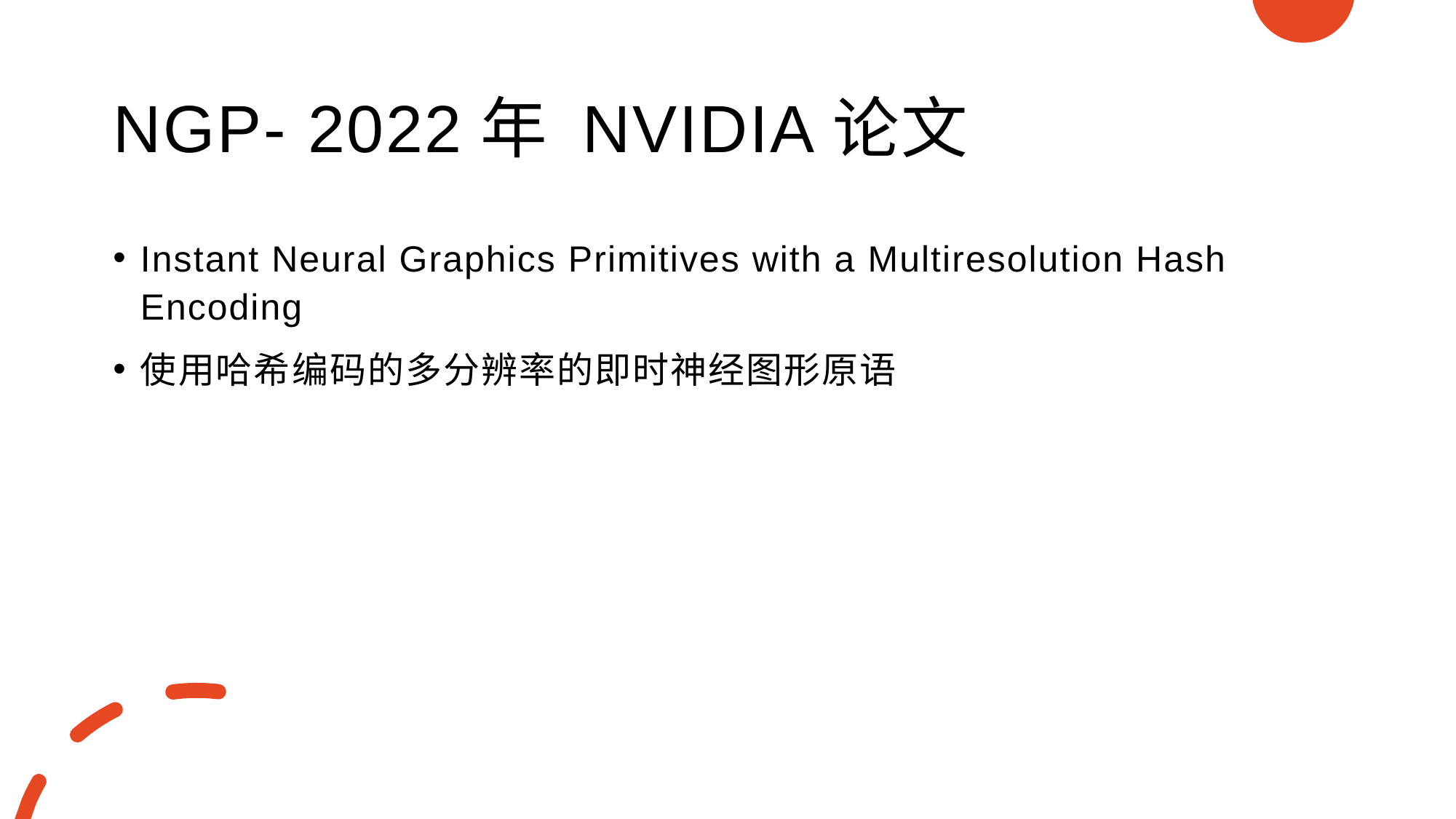

# NGP- 2022年 NVIDIA论文
Instant Neural Graphics Primitives with a Multiresolution Hash Encoding
使用哈希编码的多分辨率的即时神经图形原语